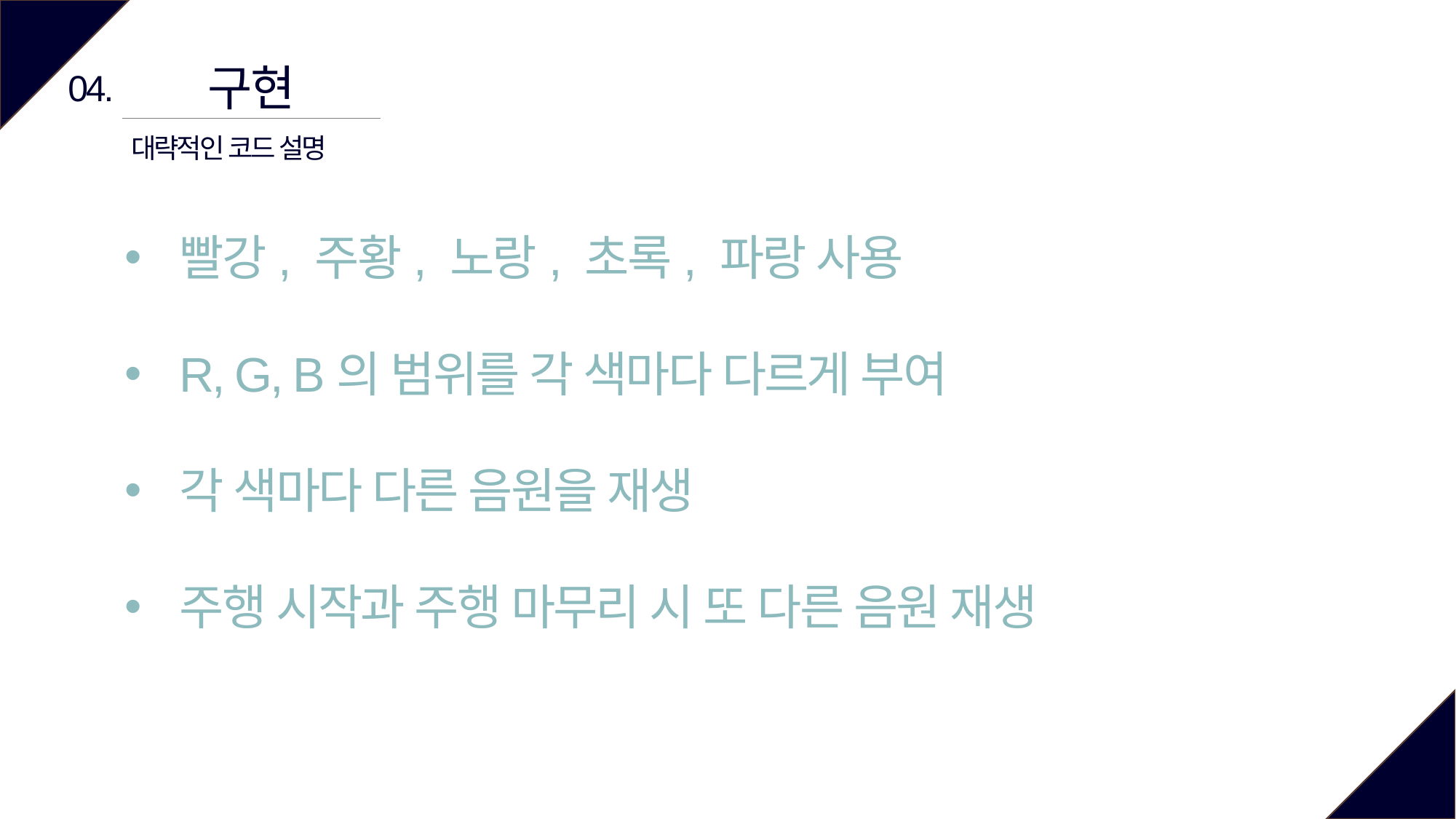

구현
04.
대략적인 코드 설명
빨강, 주황, 노랑, 초록, 파랑 사용

R, G, B의 범위를 각 색마다 다르게 부여

각 색마다 다른 음원을 재생

주행 시작과 주행 마무리 시 또 다른 음원 재생